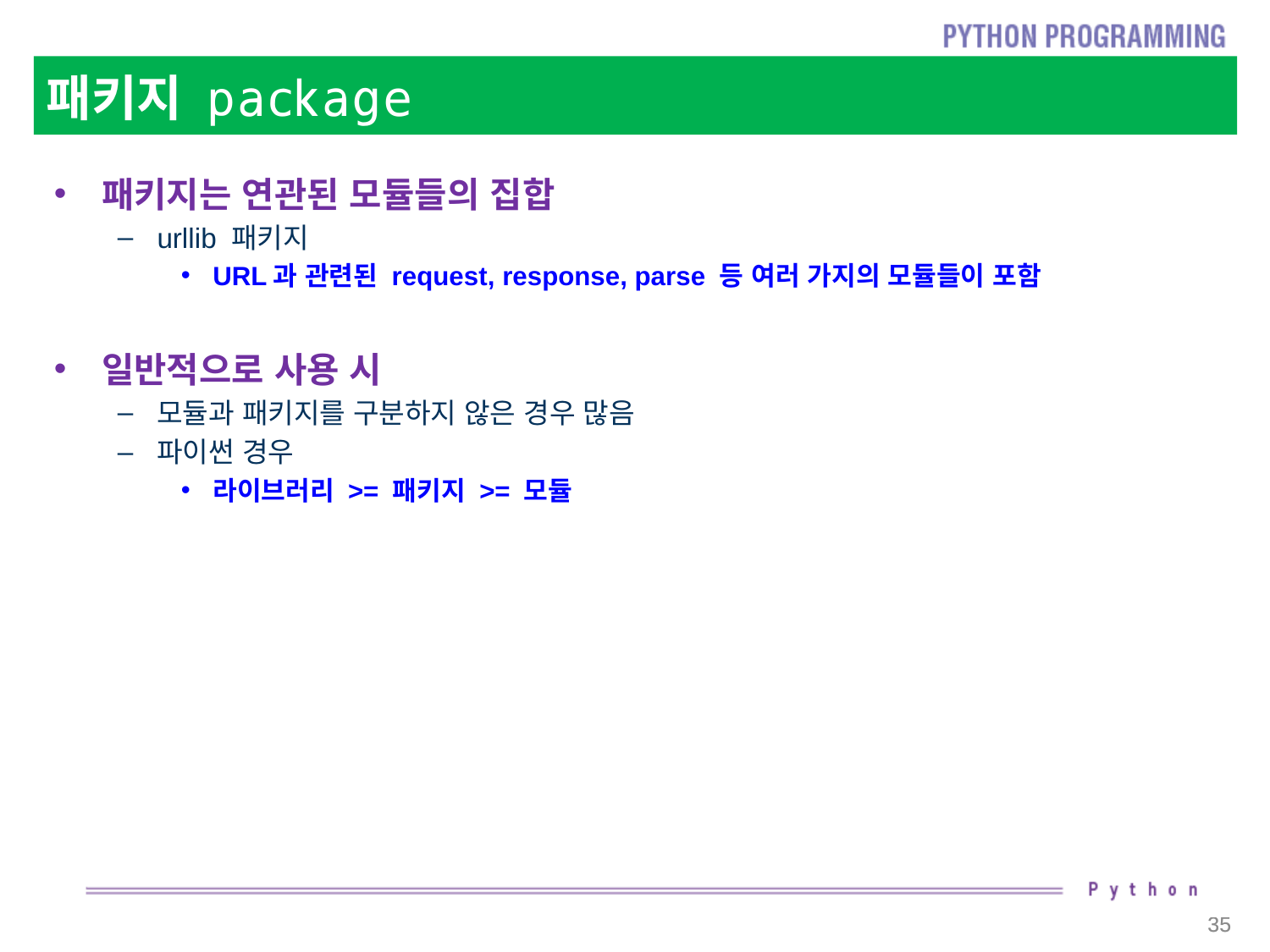

# 패키지 package
패키지는 연관된 모듈들의 집합
urllib 패키지
URL과 관련된 request, response, parse 등 여러 가지의 모듈들이 포함

일반적으로 사용 시
모듈과 패키지를 구분하지 않은 경우 많음
파이썬 경우
라이브러리 >= 패키지 >= 모듈
35